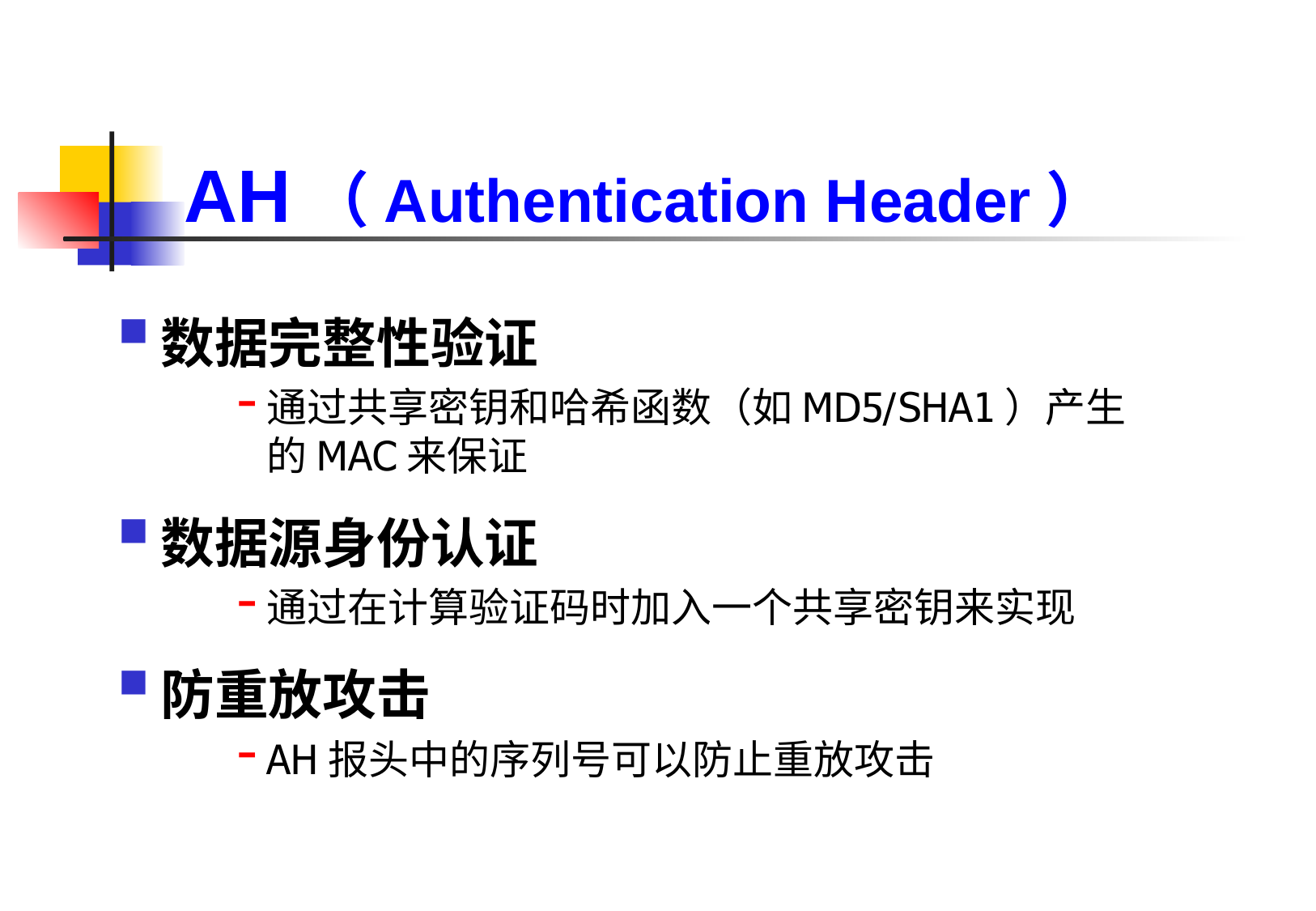

# AH（Authentication Header）
数据完整性验证
通过共享密钥和哈希函数（如MD5/SHA1）产生的MAC来保证
数据源身份认证
通过在计算验证码时加入一个共享密钥来实现
防重放攻击
AH报头中的序列号可以防止重放攻击